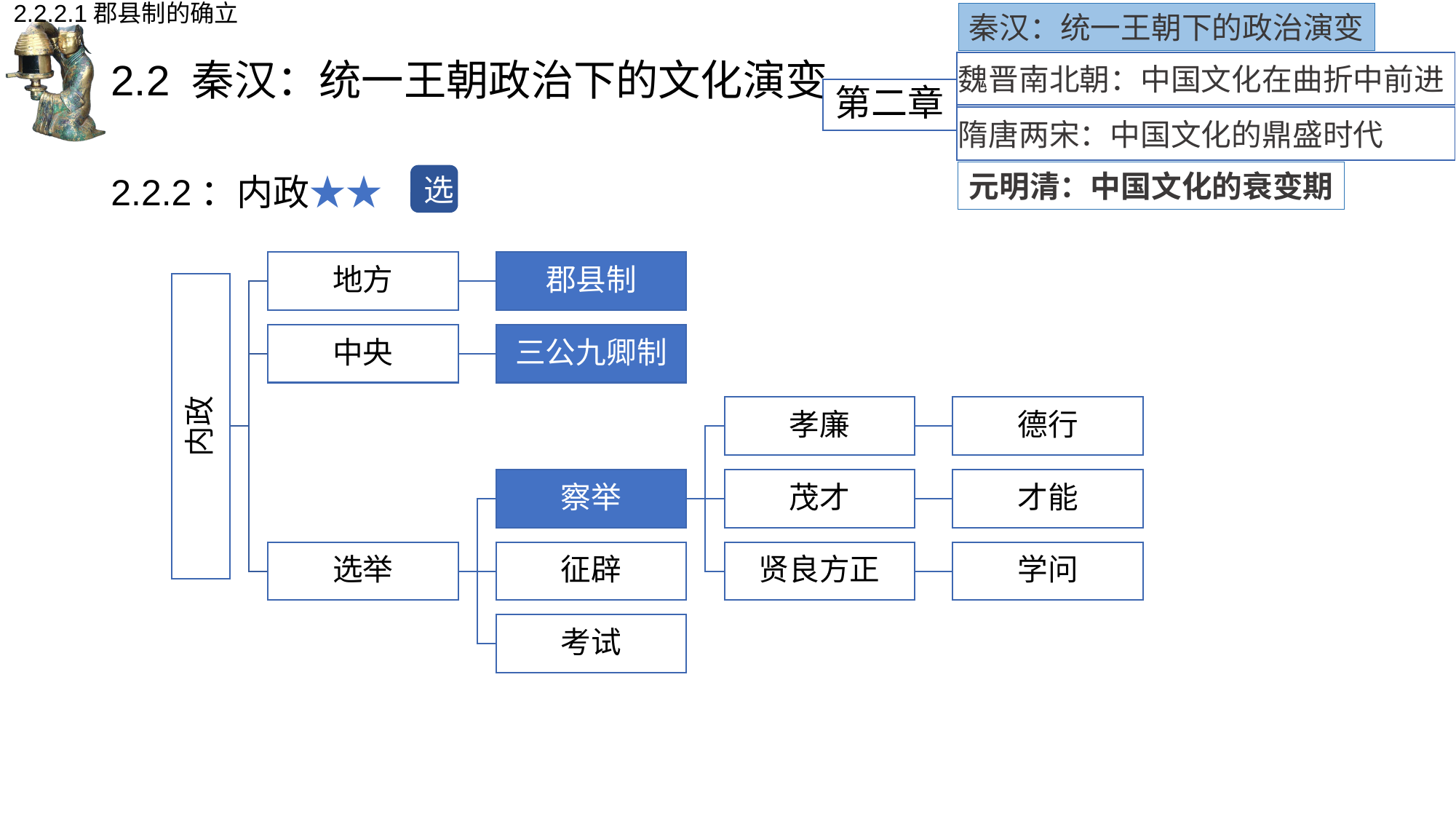

2.2.2.1郡县制的确立
秦汉：统一王朝下的政治演变
# 2.2 秦汉：统一王朝政治下的文化演变
魏晋南北朝：中国文化在曲折中前进
第二章
隋唐两宋：中国文化的鼎盛时代
2.2.2：内政★★
元明清：中国文化的衰变期
选
地方
郡县制

中央
三公九卿制

内政
孝廉
德行

察举
茂才
才能

选举
征辟
贤良方正
学问

考试
12